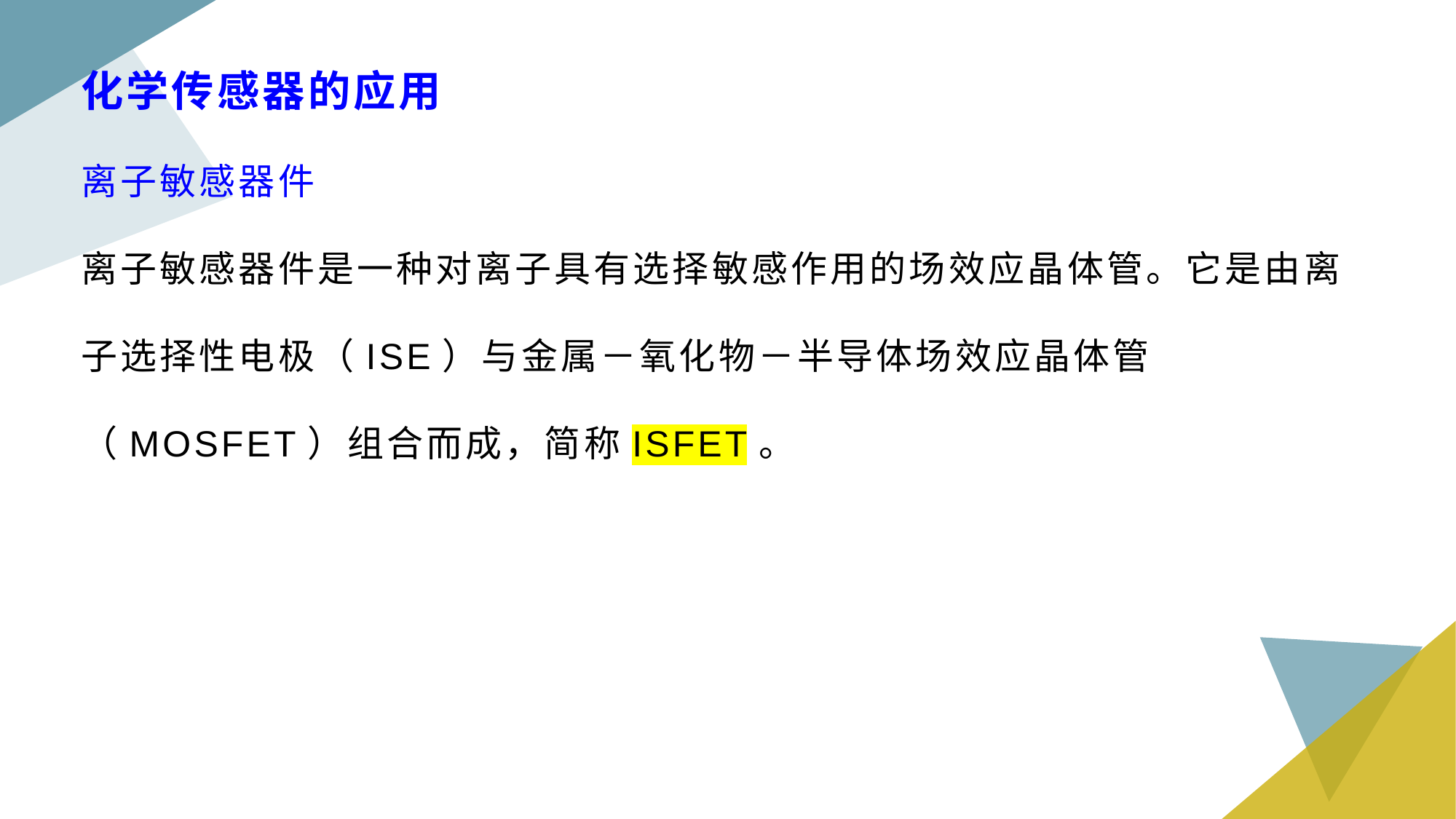

化学传感器的应用
离子敏感器件
离子敏感器件是一种对离子具有选择敏感作用的场效应晶体管。它是由离子选择性电极（ISE）与金属－氧化物－半导体场效应晶体管（MOSFET）组合而成，简称ISFET。